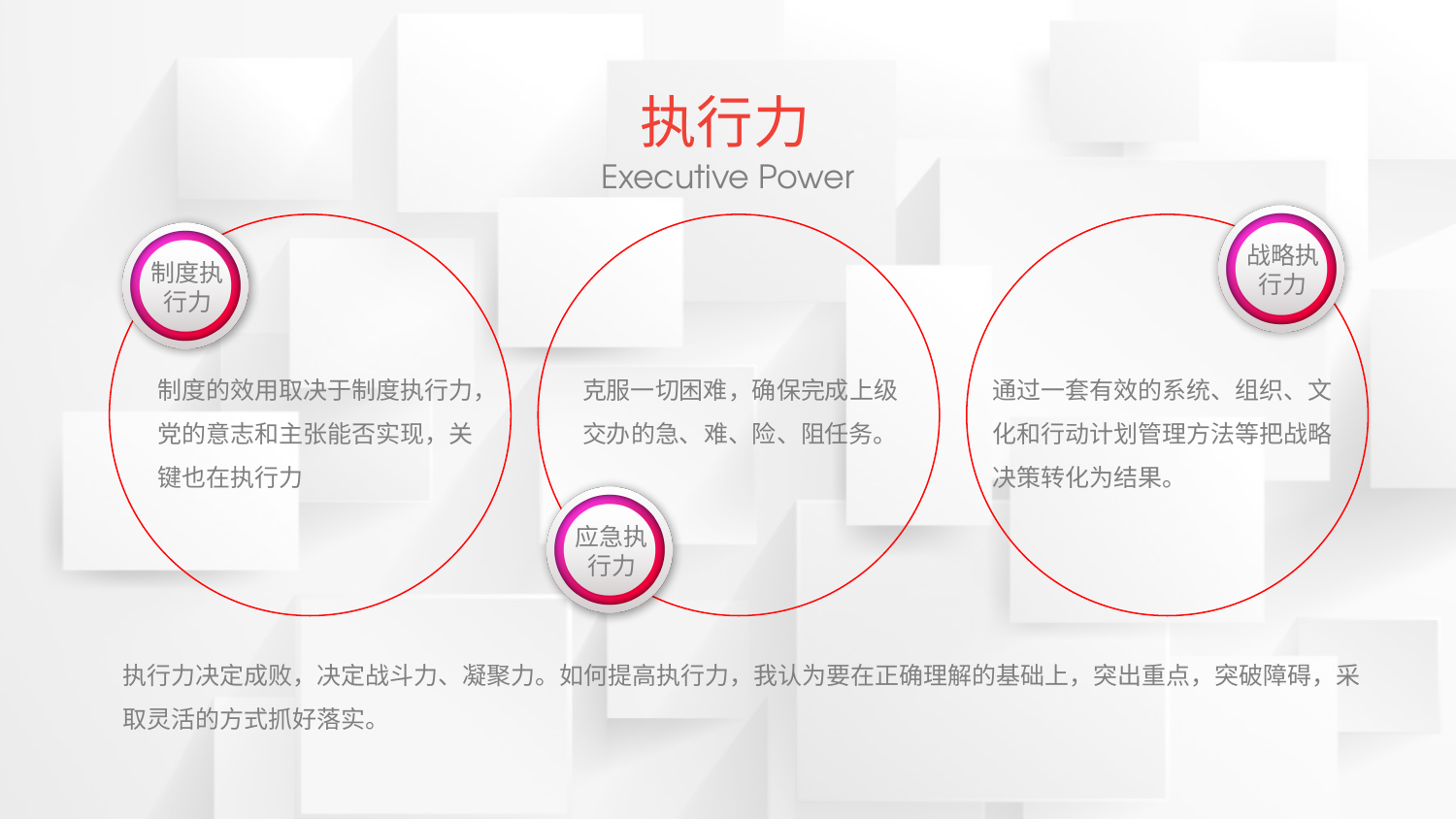

执行力
Executive Power

战略执行力

制度执行力
制度的效用取决于制度执行力，党的意志和主张能否实现，关键也在执行力
克服一切困难，确保完成上级交办的急、难、险、阻任务。
通过一套有效的系统、组织、文化和行动计划管理方法等把战略决策转化为结果。

应急执行力
执行力决定成败，决定战斗力、凝聚力。如何提高执行力，我认为要在正确理解的基础上，突出重点，突破障碍，采取灵活的方式抓好落实。